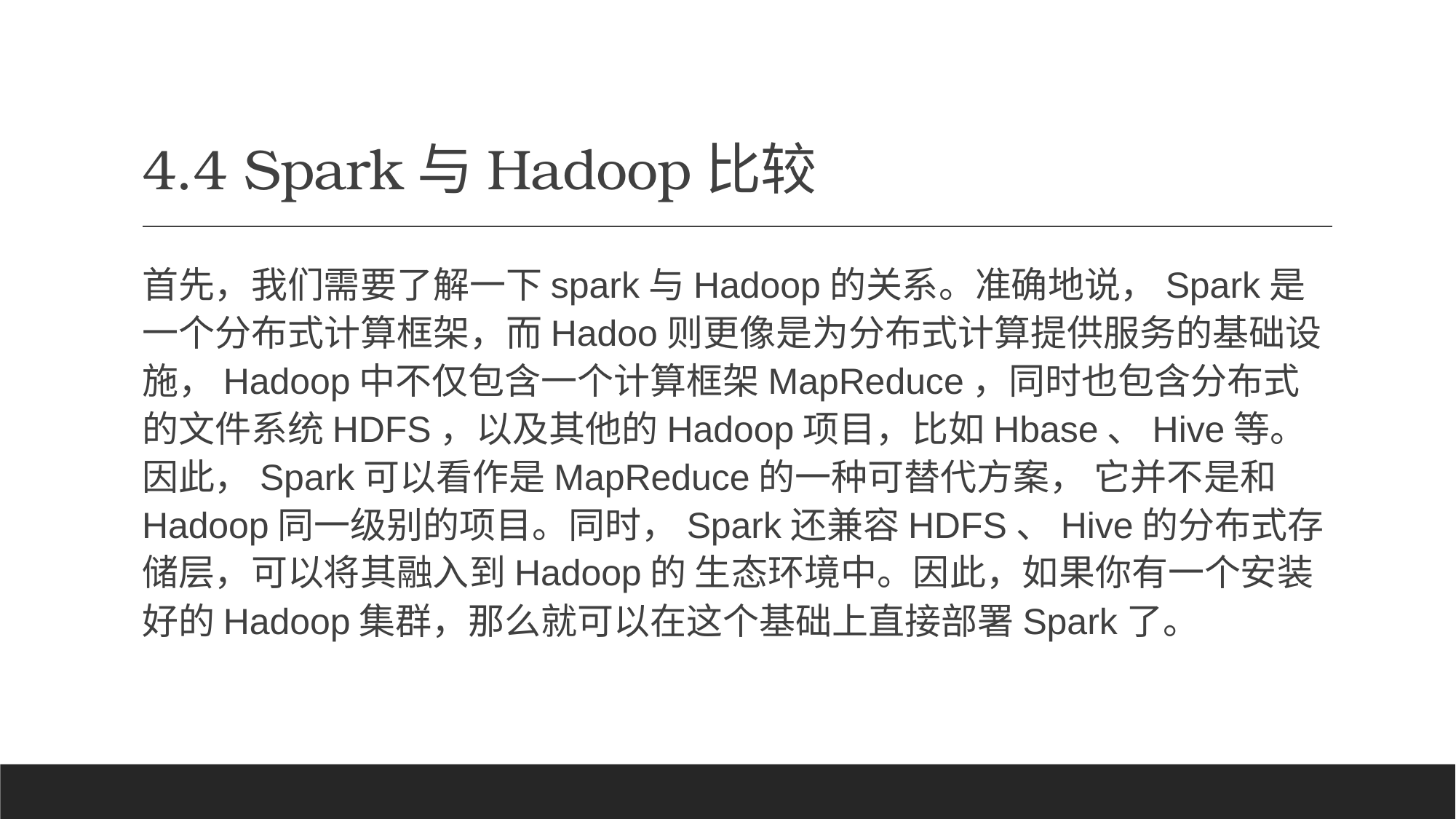

# 4.4 Spark与Hadoop比较
首先，我们需要了解一下spark与Hadoop的关系。准确地说，Spark是一个分布式计算框架，而Hadoo则更像是为分布式计算提供服务的基础设施，Hadoop中不仅包含一个计算框架MapReduce，同时也包含分布式的文件系统HDFS，以及其他的Hadoop项目，比如Hbase、Hive等。因此，Spark可以看作是MapReduce的一种可替代方案， 它并不是和Hadoop同一级别的项目。同时，Spark还兼容HDFS、Hive的分布式存储层，可以将其融入到Hadoop的 生态环境中。因此，如果你有一个安装好的Hadoop集群，那么就可以在这个基础上直接部署Spark了。